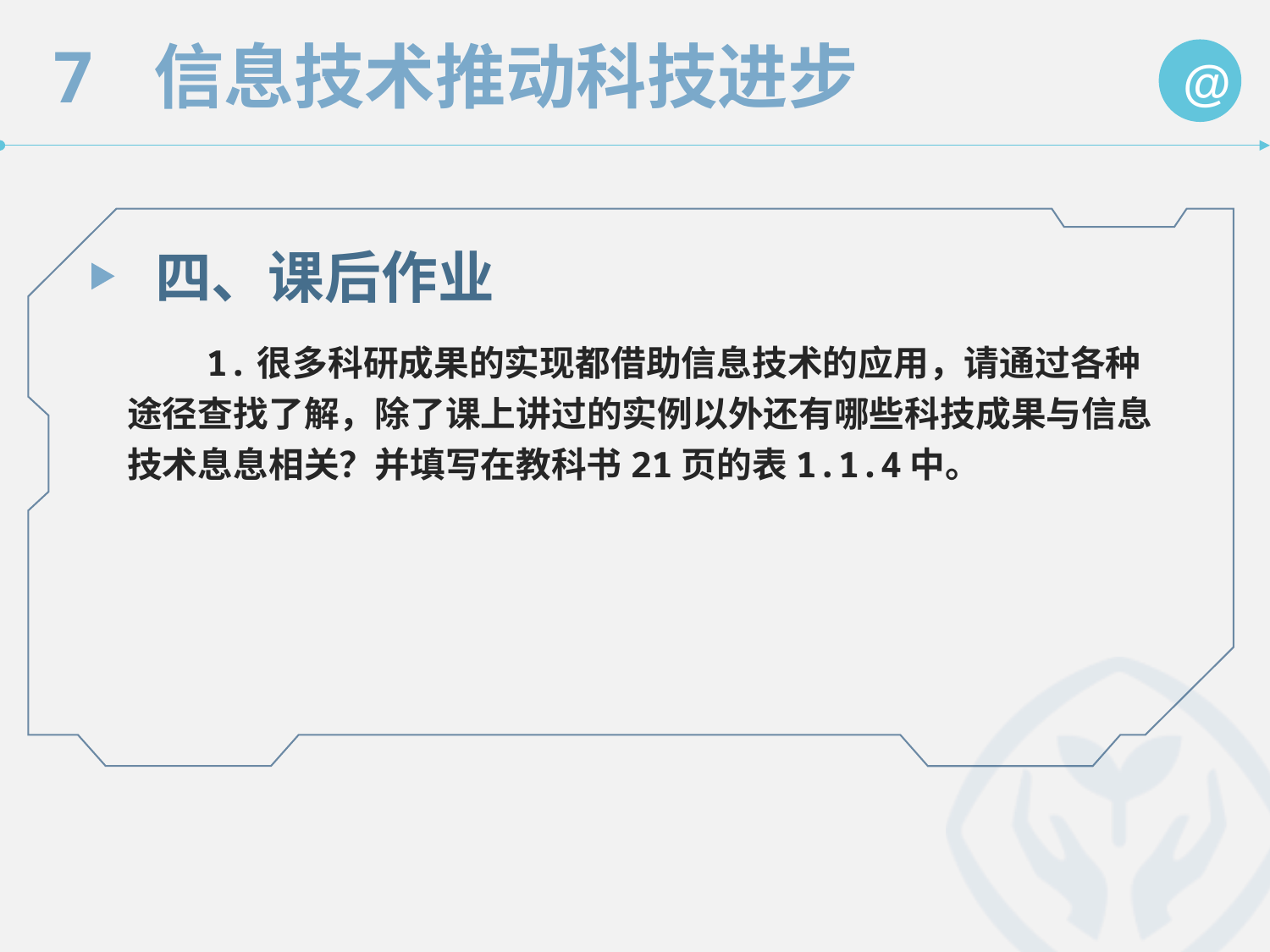

四、课后作业

　　1.很多科研成果的实现都借助信息技术的应用，请通过各种途径查找了解，除了课上讲过的实例以外还有哪些科技成果与信息技术息息相关？并填写在教科书21页的表1.1.4中。